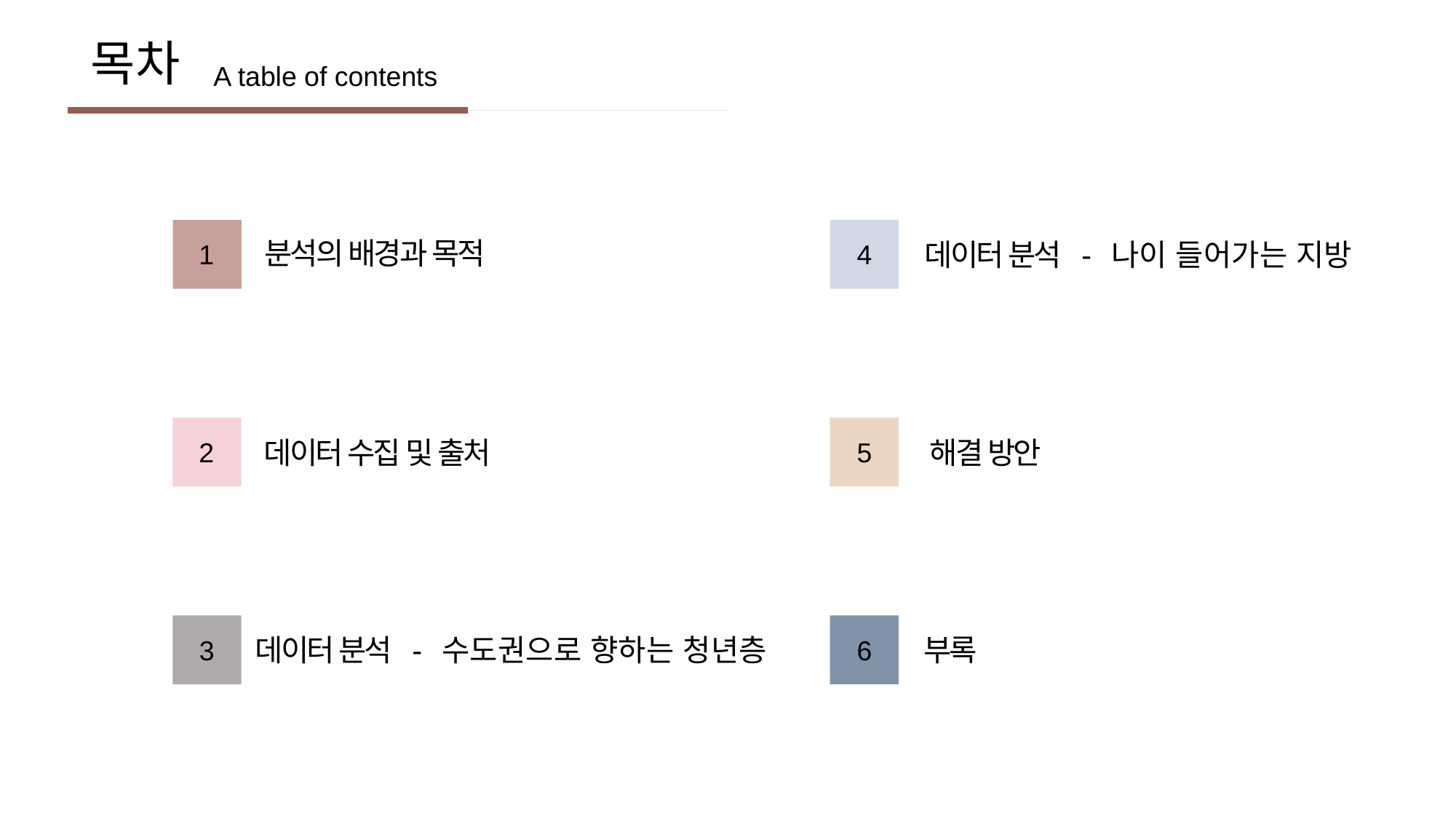

목차
A table of contents

분석의 배경과 목적
데이터 분석  -  나이 들어가는 지방
1
4

해결 방안
데이터 수집 및 출처
5
2

데이터 분석  -  수도권으로 향하는 청년층
부록
3
6